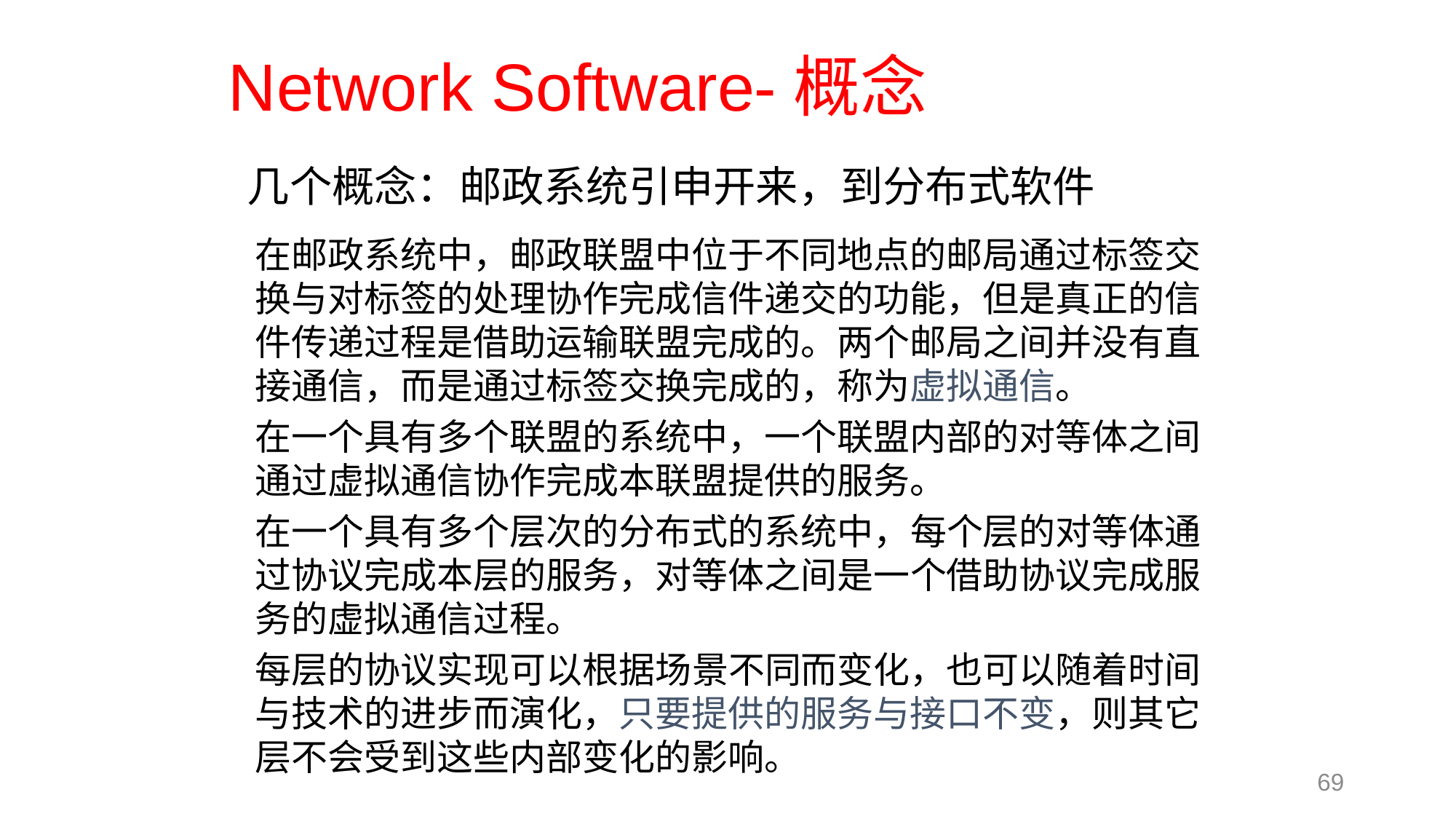

# Network Software-概念
几个概念：邮政系统引申开来，到分布式软件
在邮政系统中，邮政联盟中位于不同地点的邮局通过标签交换与对标签的处理协作完成信件递交的功能，但是真正的信件传递过程是借助运输联盟完成的。两个邮局之间并没有直接通信，而是通过标签交换完成的，称为虚拟通信。
在一个具有多个联盟的系统中，一个联盟内部的对等体之间通过虚拟通信协作完成本联盟提供的服务。
在一个具有多个层次的分布式的系统中，每个层的对等体通过协议完成本层的服务，对等体之间是一个借助协议完成服务的虚拟通信过程。
每层的协议实现可以根据场景不同而变化，也可以随着时间与技术的进步而演化，只要提供的服务与接口不变，则其它层不会受到这些内部变化的影响。

69